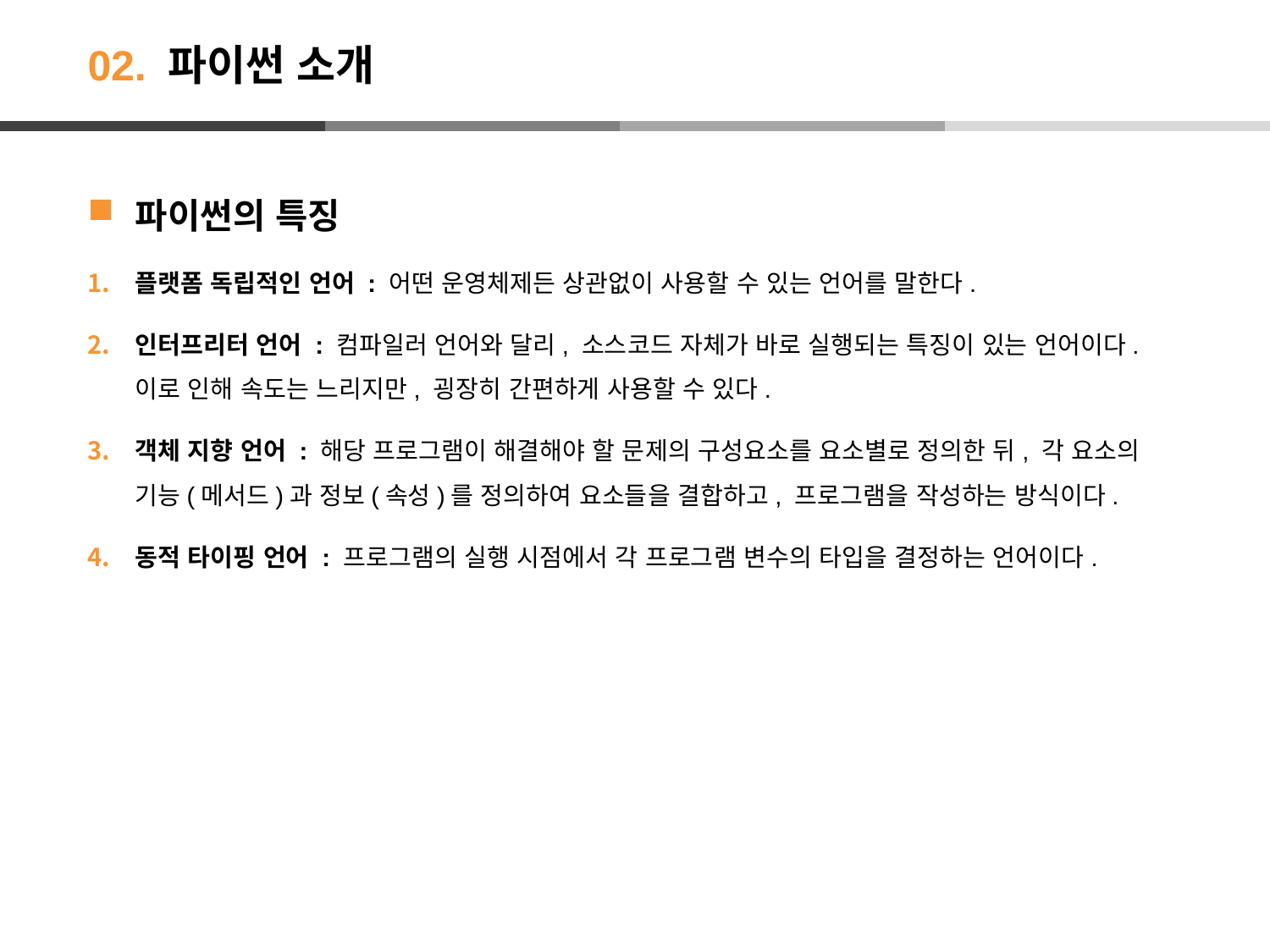

# 02. 파이썬 소개
파이썬의 특징
플랫폼 독립적인 언어 : 어떤 운영체제든 상관없이 사용할 수 있는 언어를 말한다.
인터프리터 언어 : 컴파일러 언어와 달리, 소스코드 자체가 바로 실행되는 특징이 있는 언어이다. 이로 인해 속도는 느리지만, 굉장히 간편하게 사용할 수 있다.
객체 지향 언어 : 해당 프로그램이 해결해야 할 문제의 구성요소를 요소별로 정의한 뒤, 각 요소의 기능(메서드)과 정보(속성)를 정의하여 요소들을 결합하고, 프로그램을 작성하는 방식이다.
동적 타이핑 언어 : 프로그램의 실행 시점에서 각 프로그램 변수의 타입을 결정하는 언어이다.